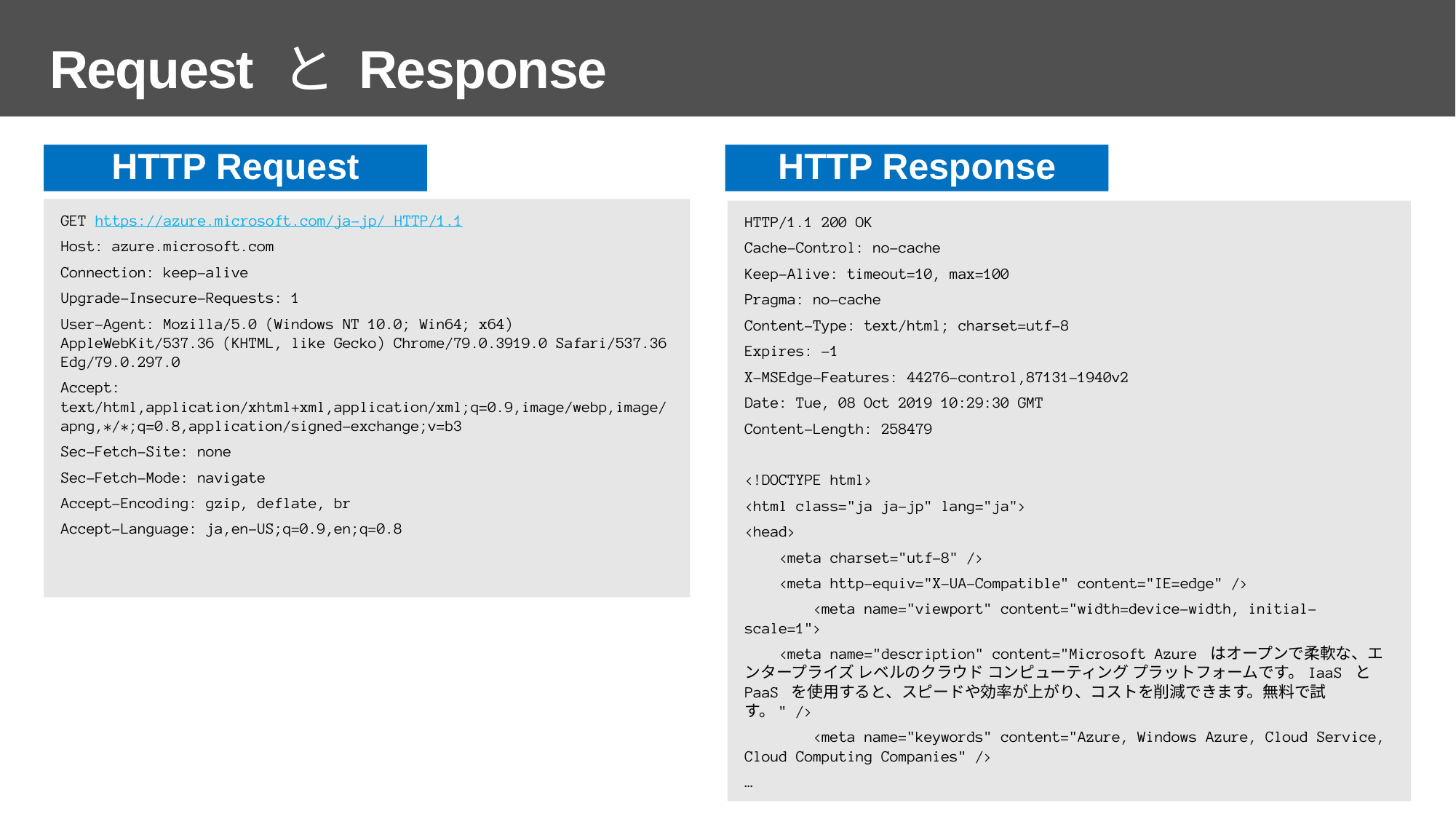

# Request と Response
HTTP Request
HTTP Response
GET https://azure.microsoft.com/ja-jp/ HTTP/1.1
Host: azure.microsoft.com
Connection: keep-alive
Upgrade-Insecure-Requests: 1
User-Agent: Mozilla/5.0 (Windows NT 10.0; Win64; x64) AppleWebKit/537.36 (KHTML, like Gecko) Chrome/79.0.3919.0 Safari/537.36 Edg/79.0.297.0
Accept: text/html,application/xhtml+xml,application/xml;q=0.9,image/webp,image/apng,*/*;q=0.8,application/signed-exchange;v=b3
Sec-Fetch-Site: none
Sec-Fetch-Mode: navigate
Accept-Encoding: gzip, deflate, br
Accept-Language: ja,en-US;q=0.9,en;q=0.8

HTTP/1.1 200 OK
Cache-Control: no-cache
Keep-Alive: timeout=10, max=100
Pragma: no-cache
Content-Type: text/html; charset=utf-8
Expires: -1
X-MSEdge-Features: 44276-control,87131-1940v2
Date: Tue, 08 Oct 2019 10:29:30 GMT
Content-Length: 258479

<!DOCTYPE html>
<html class="ja ja-jp" lang="ja">
<head>
    <meta charset="utf-8" />
    <meta http-equiv="X-UA-Compatible" content="IE=edge" />
        <meta name="viewport" content="width=device-width, initial-scale=1">
    <meta name="description" content="Microsoft Azure はオープンで柔軟な、エンタープライズ レベルのクラウド コンピューティング プラットフォームです。IaaS と PaaS を使用すると、スピードや効率が上がり、コストを削減できます。無料で試す。" />
        <meta name="keywords" content="Azure, Windows Azure, Cloud Service, Cloud Computing Companies" />
…